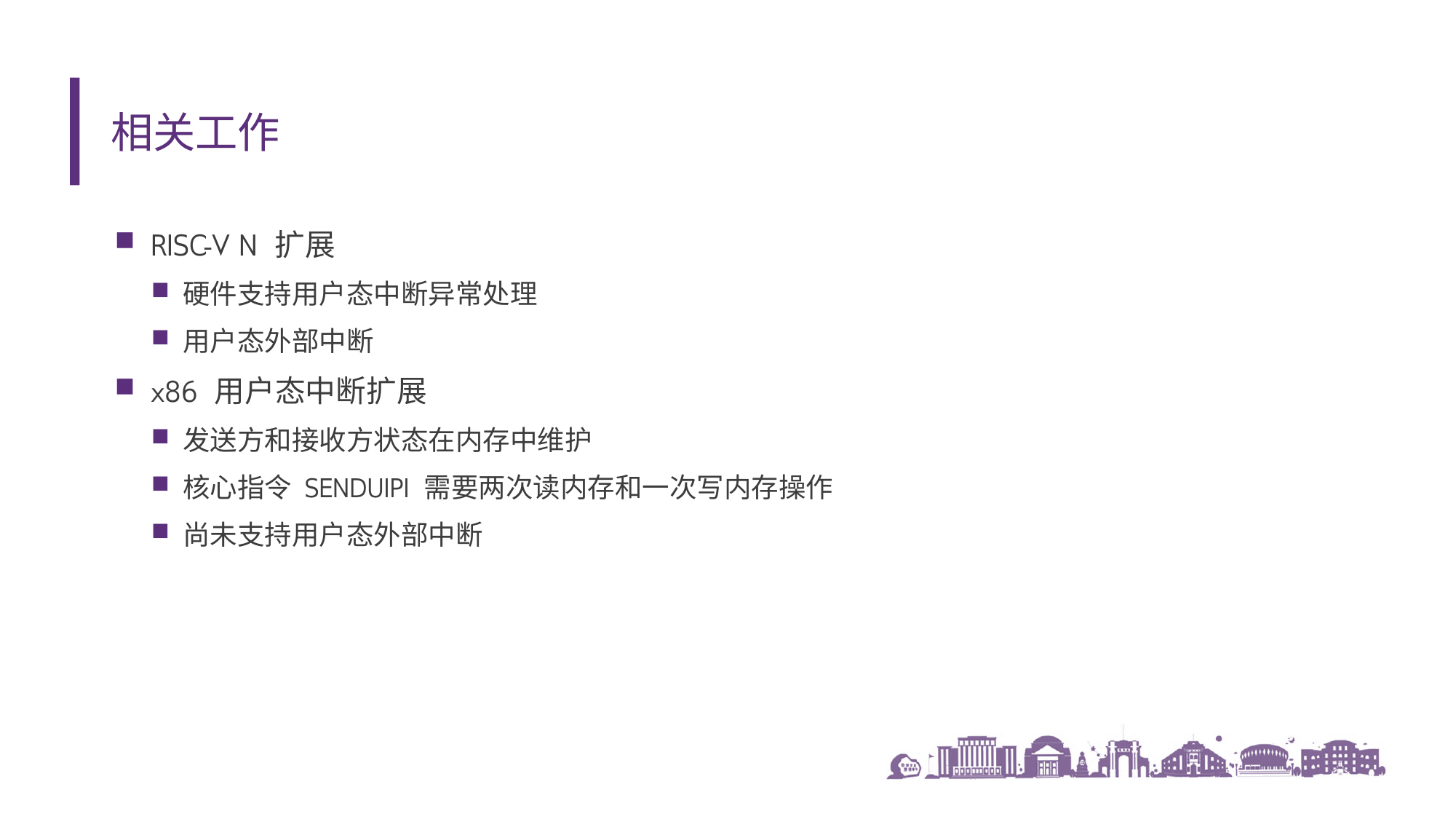

# 相关工作
RISC-V N 扩展
硬件支持用户态中断异常处理
用户态外部中断
x86 用户态中断扩展
发送方和接收方状态在内存中维护
核心指令 SENDUIPI 需要两次读内存和一次写内存操作
尚未支持用户态外部中断